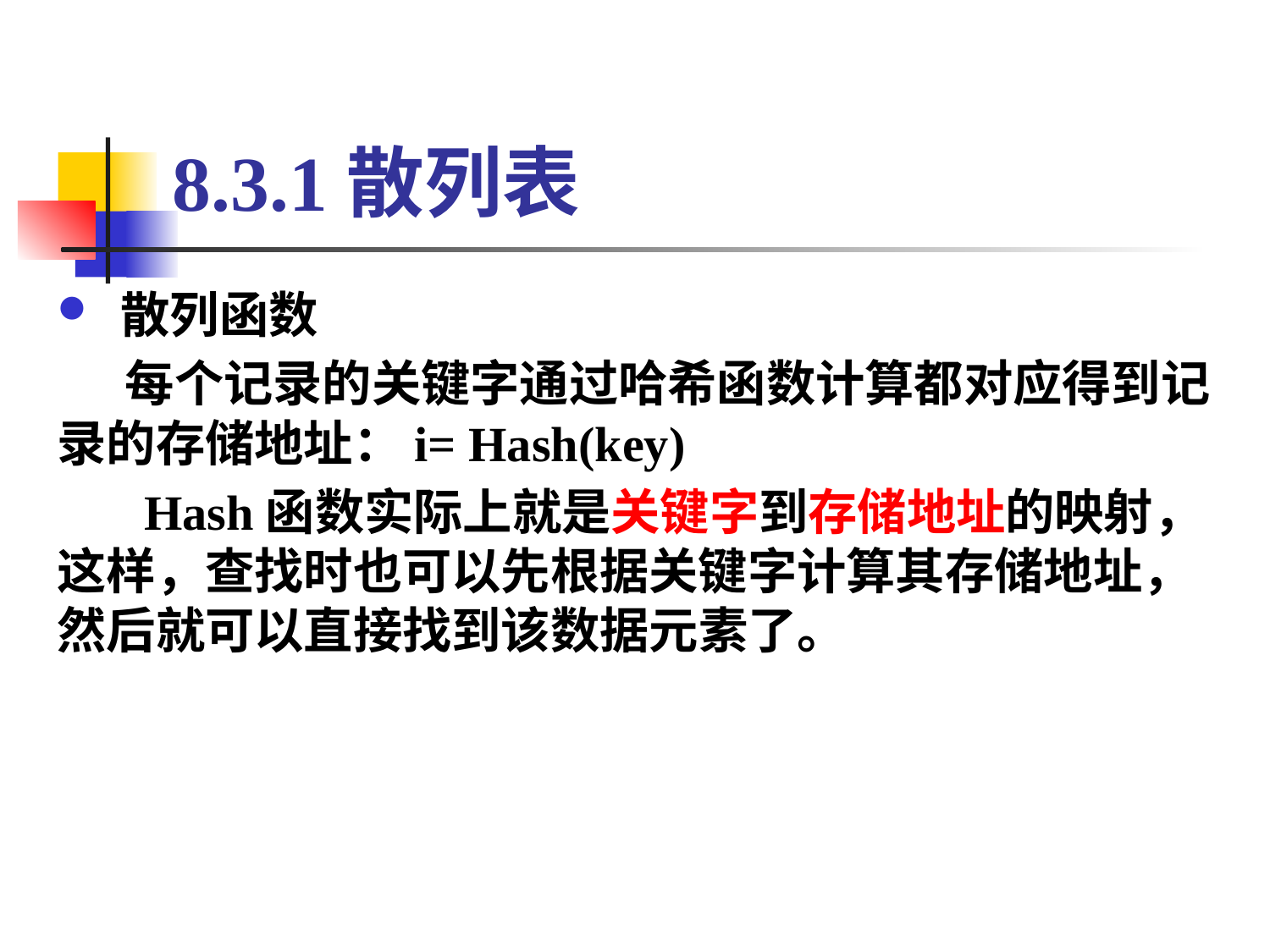

# 8.3.1散列表
散列函数
     每个记录的关键字通过哈希函数计算都对应得到记录的存储地址：i= Hash(key)
Hash函数实际上就是关键字到存储地址的映射，这样，查找时也可以先根据关键字计算其存储地址，然后就可以直接找到该数据元素了。

40